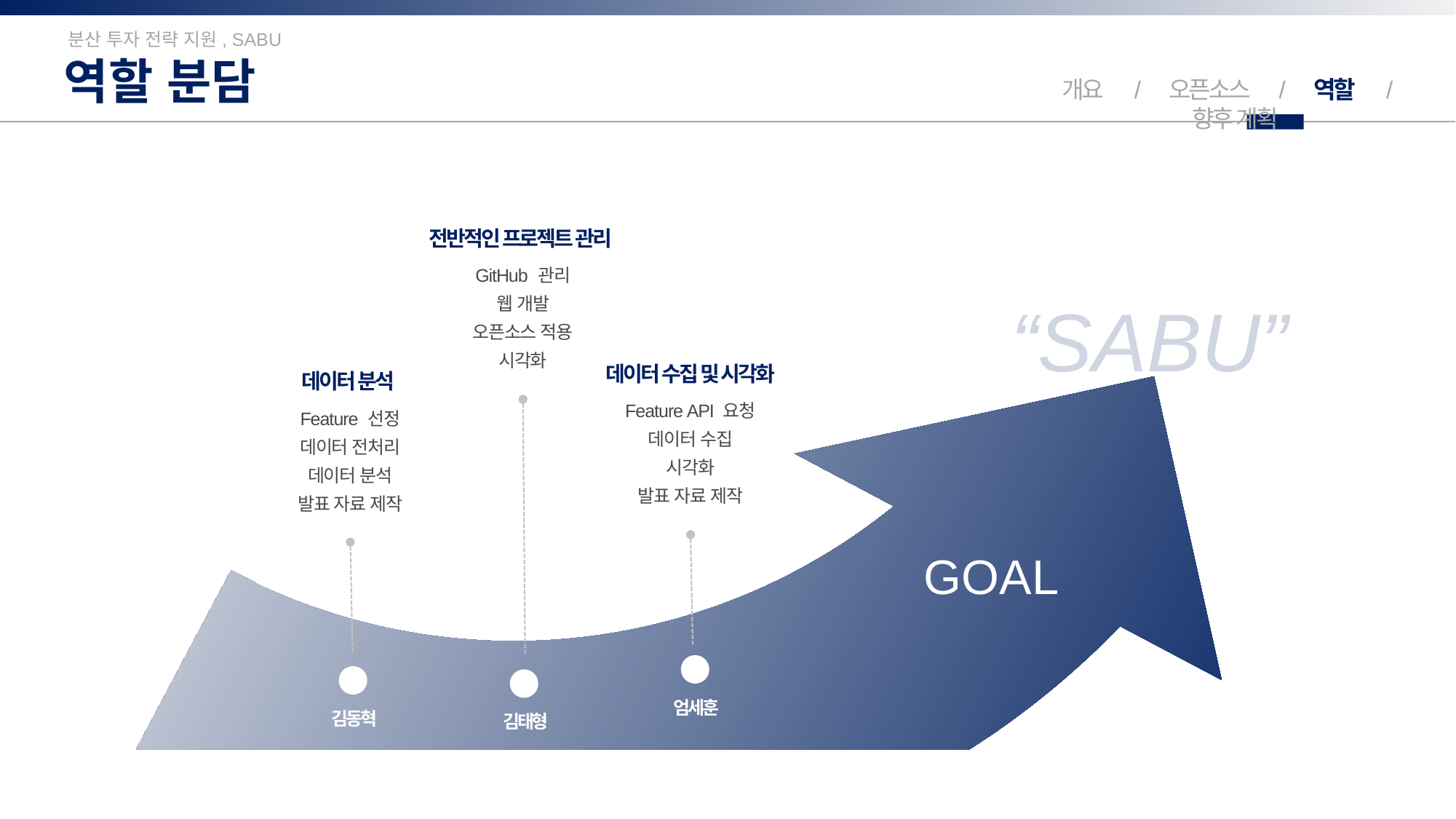

분산 투자 전략 지원, SABU
역할 분담
개요     /     오픈소스     /     역할     /     향후 계획

전반적인 프로젝트 관리
GitHub 관리
웹 개발
오픈소스 적용
시각화

“SABU”
데이터 수집 및 시각화
Feature API 요청
데이터 수집
시각화
발표 자료 제작

데이터 분석
Feature 선정
데이터 전처리
데이터 분석
발표 자료 제작

GOAL

엄세훈
김동혁
김태형